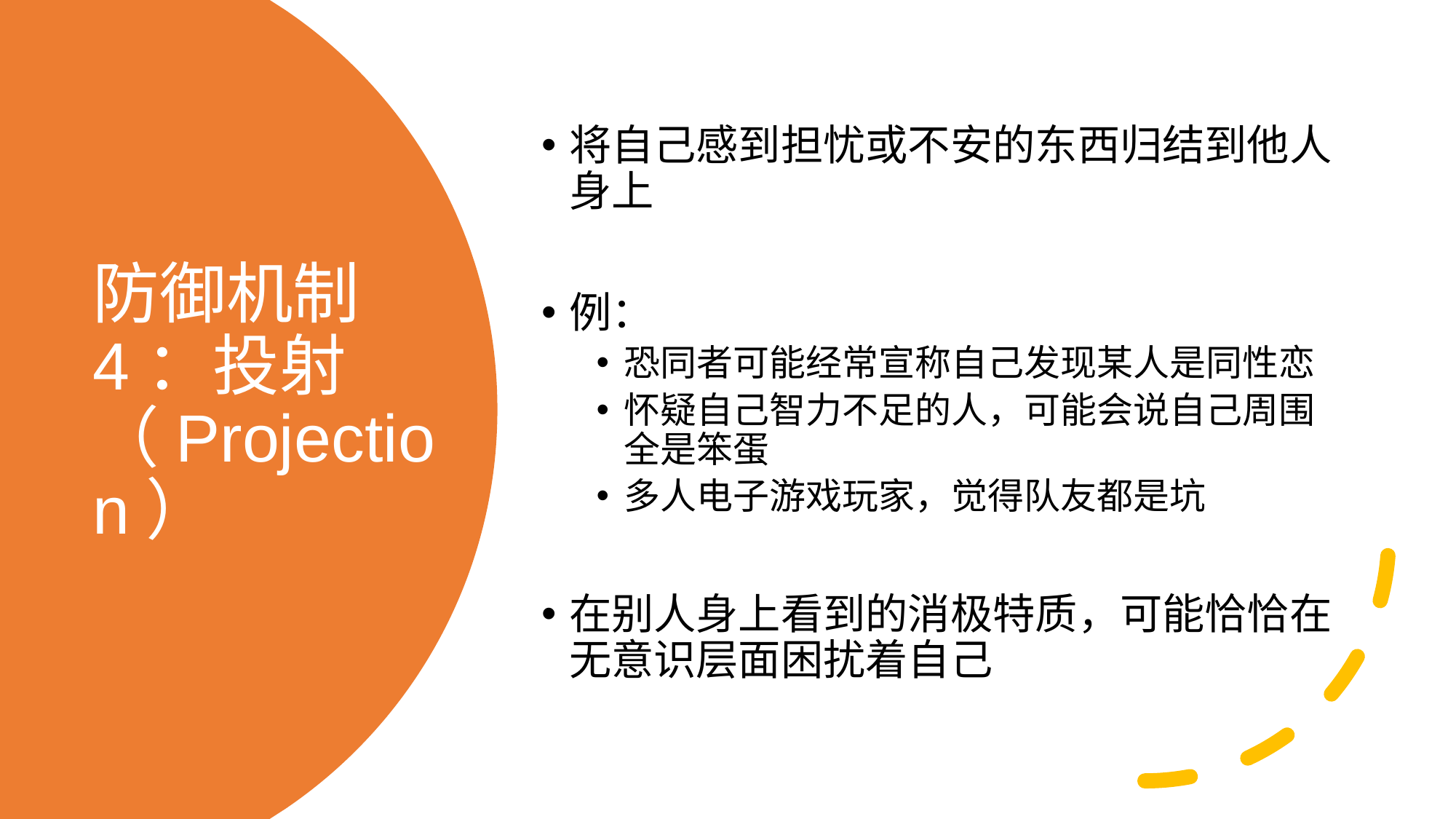

将自己感到担忧或不安的东西归结到他人身上

例：
恐同者可能经常宣称自己发现某人是同性恋
怀疑自己智力不足的人，可能会说自己周围全是笨蛋
多人电子游戏玩家，觉得队友都是坑

在别人身上看到的消极特质，可能恰恰在无意识层面困扰着自己
# 防御机制4：投射（Projection）